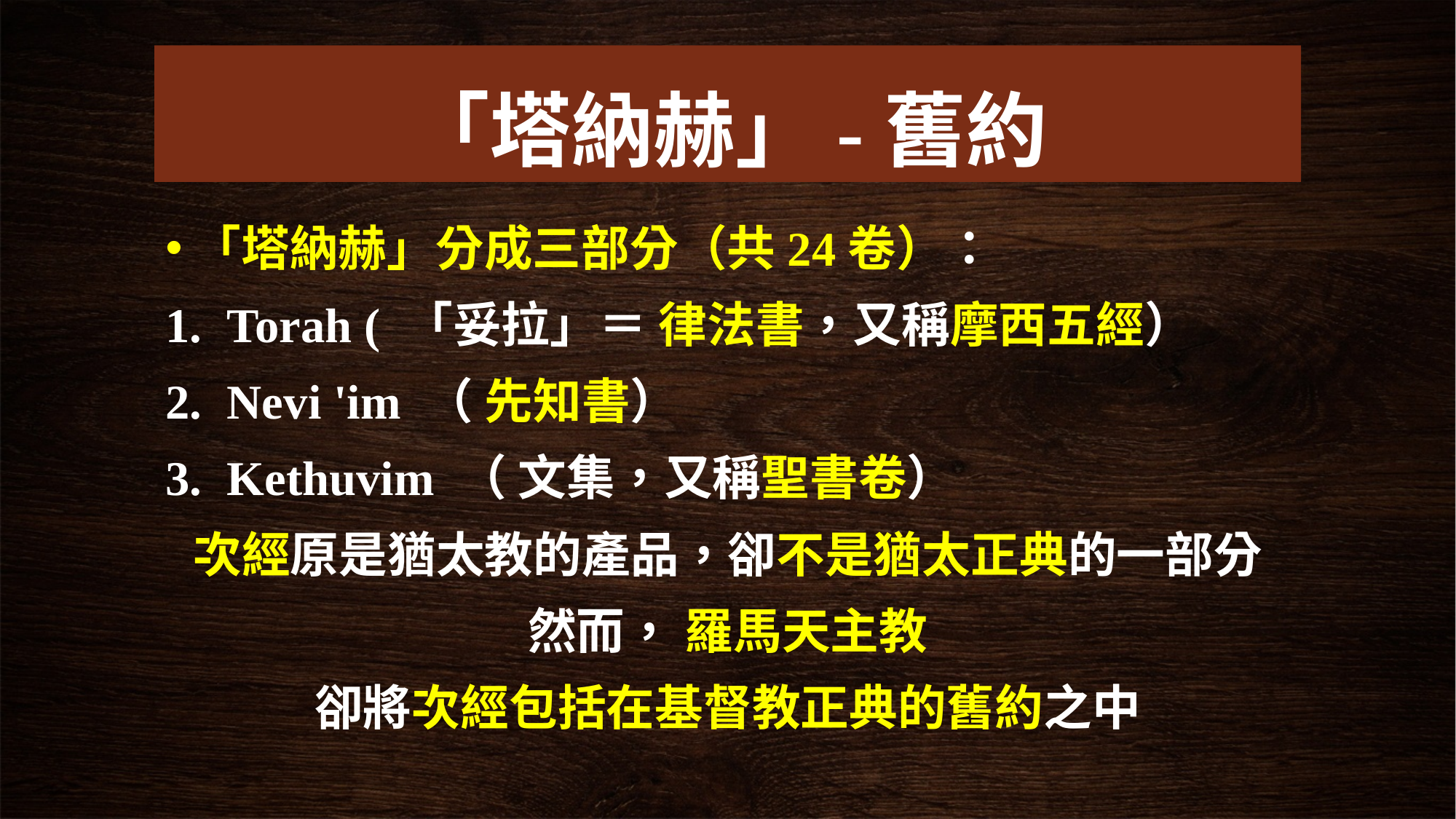

# 「塔納赫」-舊約
「塔納赫」分成三部分（共24卷）：
Torah ( 「妥拉」＝ 律法書，又稱摩西五經）
Nevi 'im （ 先知書）
Kethuvim （ 文集，又稱聖書卷）
次經原是猶太教的產品，卻不是猶太正典的一部分
然而， 羅馬天主教
卻將次經包括在基督教正典的舊約之中